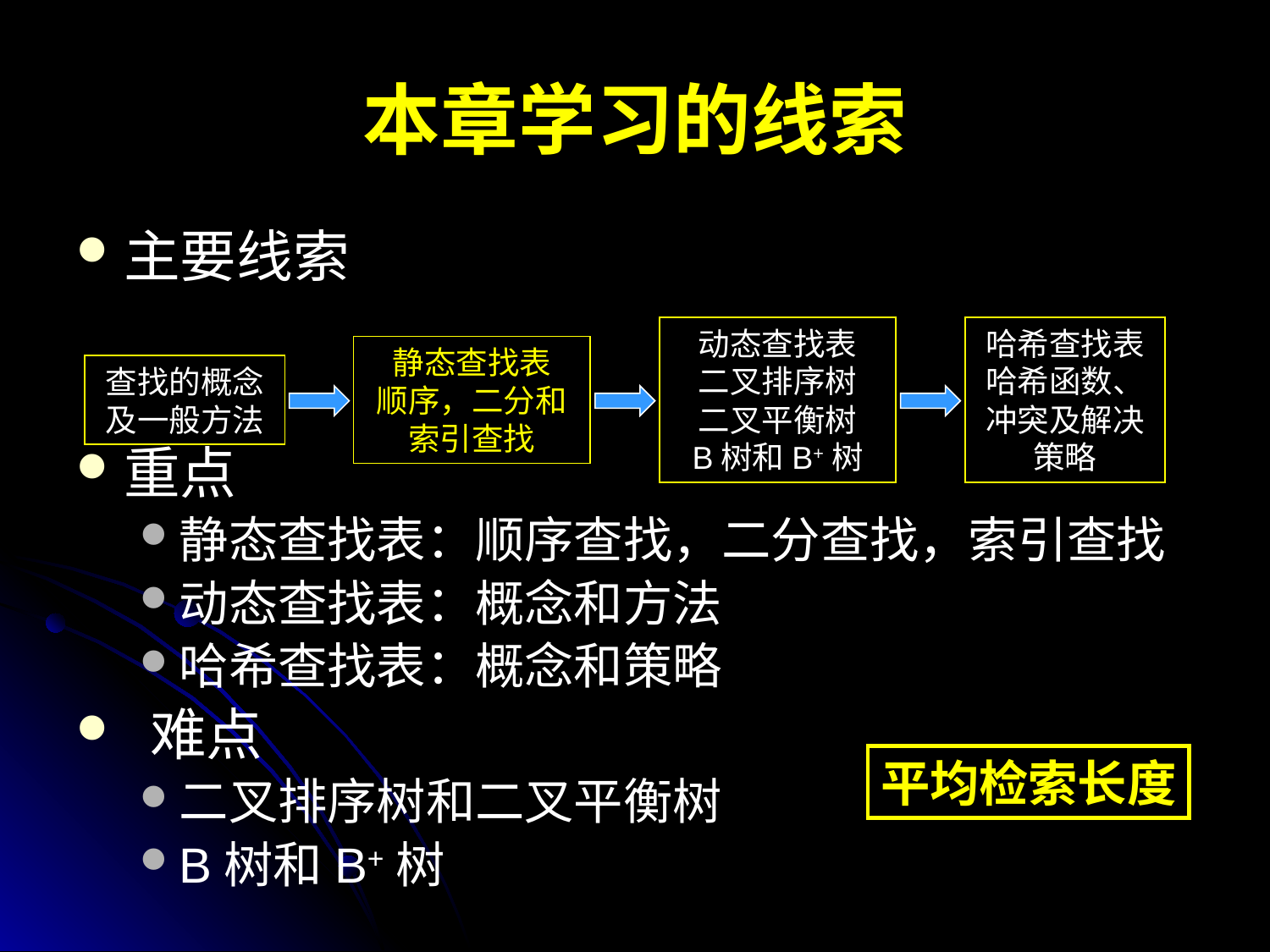

# 本章学习的线索
主要线索

重点
静态查找表：顺序查找，二分查找，索引查找
动态查找表：概念和方法
哈希查找表：概念和策略
 难点
二叉排序树和二叉平衡树
B树和B+树
动态查找表
二叉排序树
二叉平衡树
B树和B+树
哈希查找表
哈希函数、冲突及解决策略
静态查找表
顺序，二分和索引查找
查找的概念及一般方法

平均检索长度